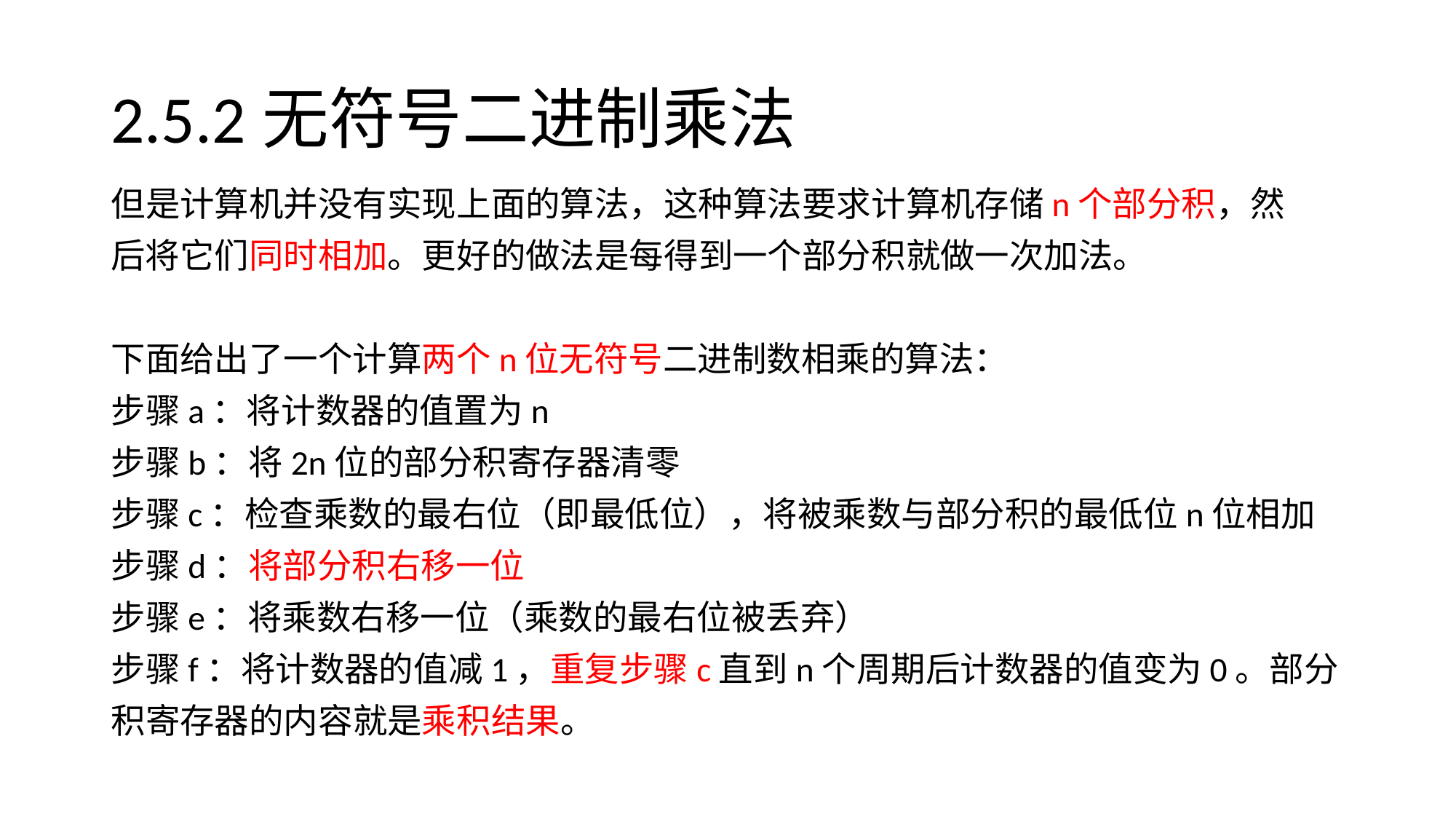

# 2.5.2无符号二进制乘法
但是计算机并没有实现上面的算法，这种算法要求计算机存储n个部分积，然
后将它们同时相加。更好的做法是每得到一个部分积就做一次加法。

下面给出了一个计算两个n位无符号二进制数相乘的算法：
步骤a：将计数器的值置为n
步骤b：将2n位的部分积寄存器清零
步骤c：检查乘数的最右位（即最低位），将被乘数与部分积的最低位n位相加
步骤d：将部分积右移一位
步骤e：将乘数右移一位（乘数的最右位被丢弃）
步骤f：将计数器的值减1，重复步骤c直到n个周期后计数器的值变为0。部分
积寄存器的内容就是乘积结果。